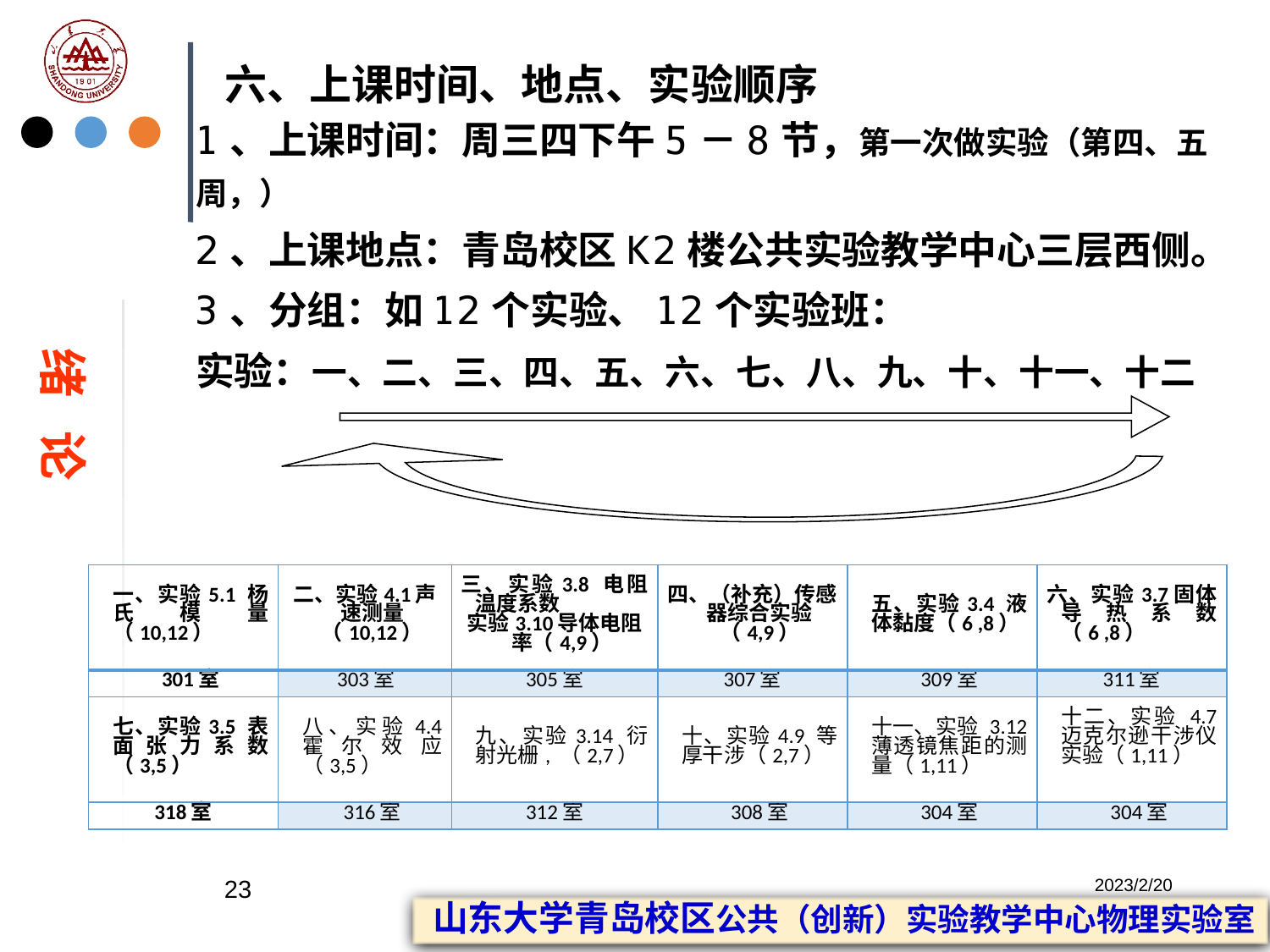

# 六、上课时间、地点、实验顺序
1、上课时间：周三四下午5－8节，第一次做实验（第四、五周，）
2、上课地点：青岛校区K2楼公共实验教学中心三层西侧。
3、分组：如12个实验、12个实验班：
实验：一、二、三、四、五、六、七、八、九、十、十一、十二

绪   论

| 一、实验5.1 杨氏模量（10,12） | 二、实验4.1声速测量（10,12） | 三、实验3.8 电阻温度系数 实验3.10导体电阻率（4,9） | 四、（补充）传感器综合实验（4,9） | 五、实验3.4 液体黏度（6 ,8） | 六、实验3.7固体导热系数（6 ,8） |
| --- | --- | --- | --- | --- | --- |
| 301室 | 303室 | 305室 | 307室 | 309室 | 311室 |
| 七、实验3.5 表面张力系数（3,5） | 八、实验4.4 霍尔效应（3,5） | 九、实验3.14 衍射光栅, （2,7） | 十、实验4.9 等厚干涉（2,7） | 十一、实验 3.12 薄透镜焦距的测量（1,11） | 十二、实验 4.7 迈克尔逊干涉仪实验（1,11） |
| 318室 | 316室 | 312室 | 308室 | 304室 | 304室 |
23
2023/2/20